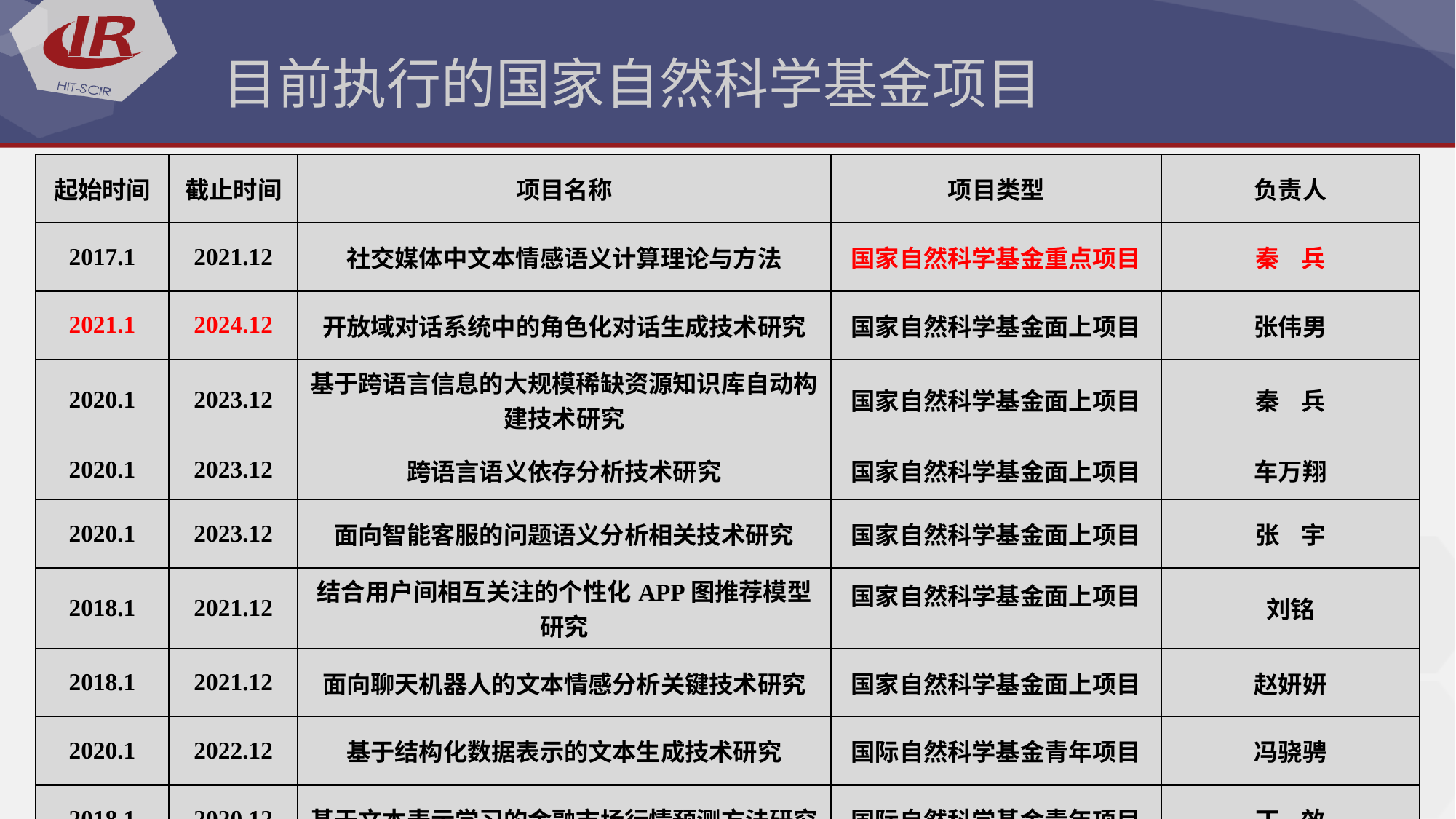

目前执行的国家自然科学基金项目
| 起始时间 | 截止时间 | 项目名称 | 项目类型 | 负责人 |
| --- | --- | --- | --- | --- |
| 2017.1 | 2021.12 | 社交媒体中文本情感语义计算理论与方法 | 国家自然科学基金重点项目 | 秦 兵 |
| 2021.1 | 2024.12 | 开放域对话系统中的角色化对话生成技术研究 | 国家自然科学基金面上项目 | 张伟男 |
| 2020.1 | 2023.12 | 基于跨语言信息的大规模稀缺资源知识库自动构建技术研究 | 国家自然科学基金面上项目 | 秦 兵 |
| 2020.1 | 2023.12 | 跨语言语义依存分析技术研究 | 国家自然科学基金面上项目 | 车万翔 |
| 2020.1 | 2023.12 | 面向智能客服的问题语义分析相关技术研究 | 国家自然科学基金面上项目 | 张 宇 |
| 2018.1 | 2021.12 | 结合用户间相互关注的个性化APP图推荐模型研究 | 国家自然科学基金面上项目 | 刘铭 |
| 2018.1 | 2021.12 | 面向聊天机器人的文本情感分析关键技术研究 | 国家自然科学基金面上项目 | 赵妍妍 |
| 2020.1 | 2022.12 | 基于结构化数据表示的文本生成技术研究 | 国际自然科学基金青年项目 | 冯骁骋 |
| 2018.1 | 2020.12 | 基于文本表示学习的金融市场行情预测方法研究 | 国际自然科学基金青年项目 | 丁 效 |